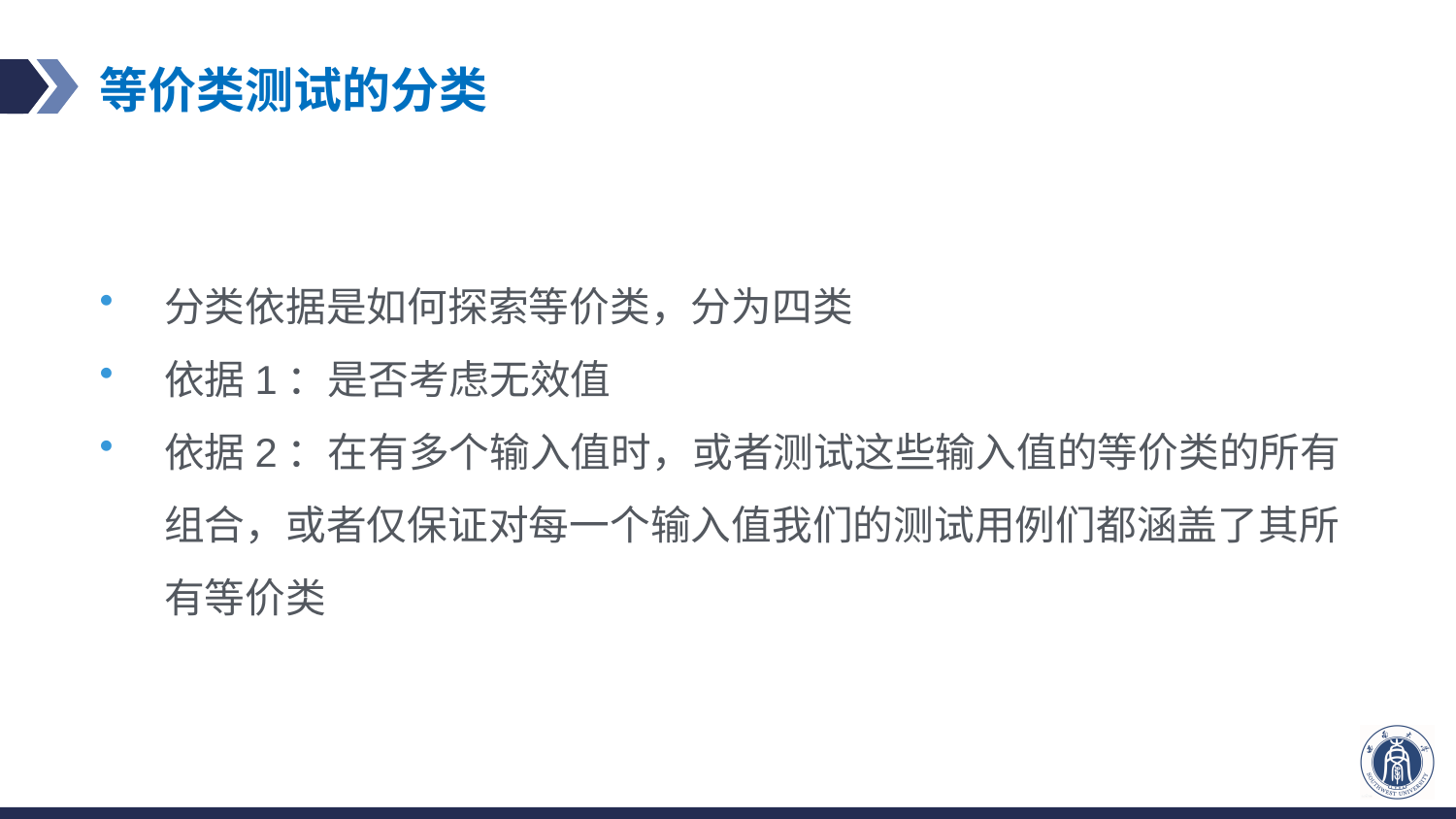

# 等价类测试的分类
分类依据是如何探索等价类，分为四类
依据1：是否考虑无效值
依据2：在有多个输入值时，或者测试这些输入值的等价类的所有组合，或者仅保证对每一个输入值我们的测试用例们都涵盖了其所有等价类